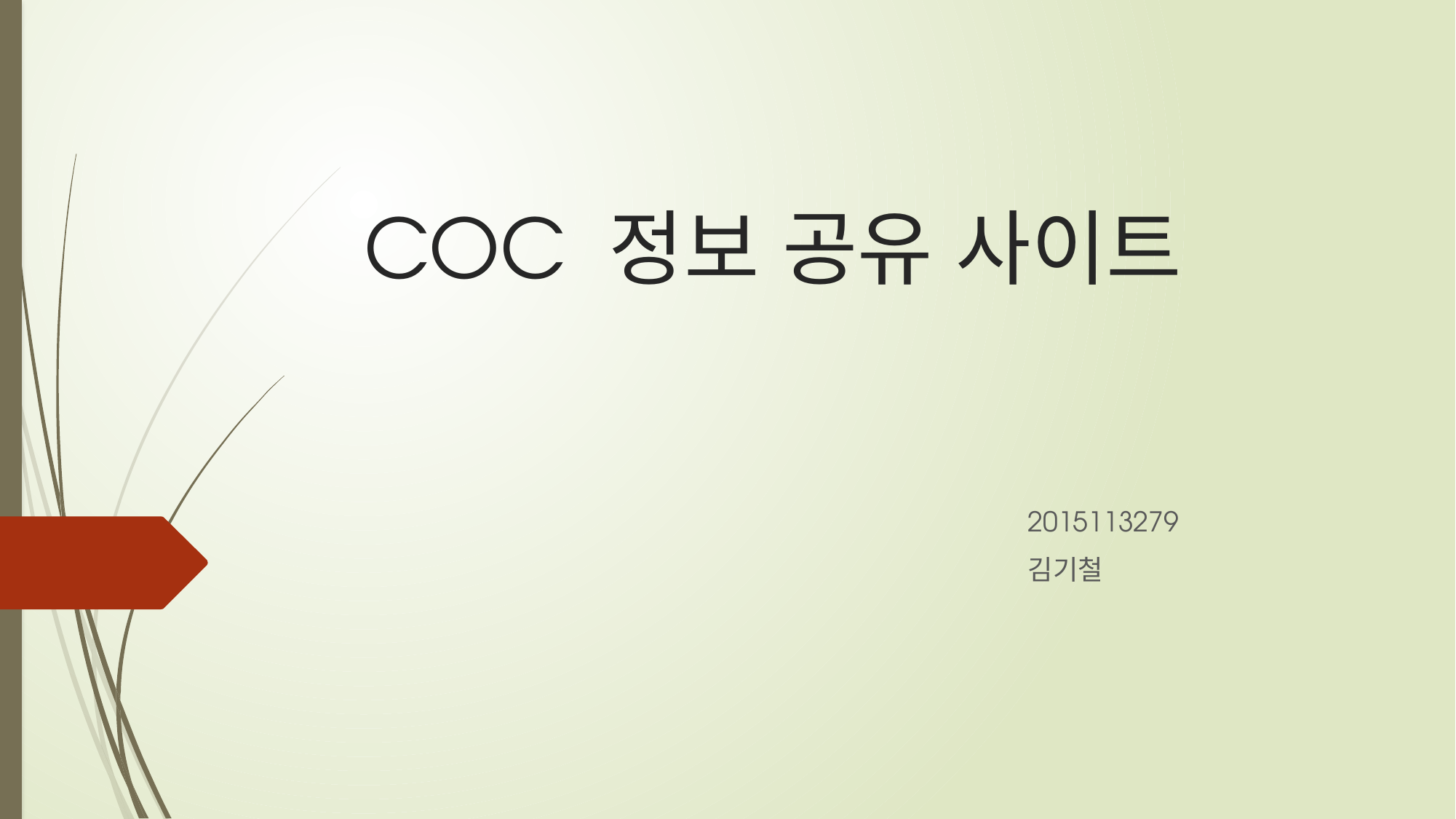

# COC 정보 공유 사이트
2015113279
김기철